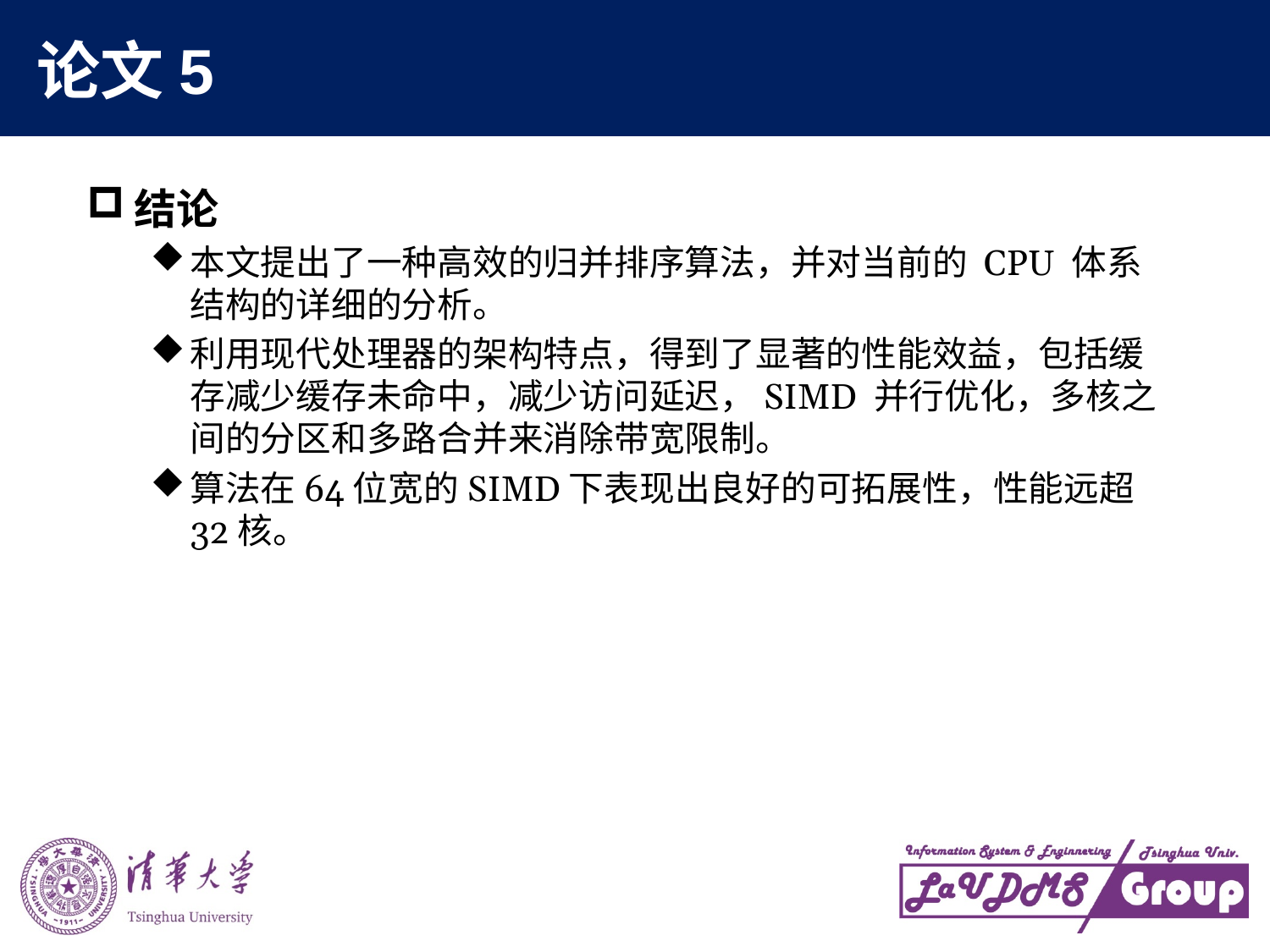

# 论文5
结论
本文提出了一种高效的归并排序算法，并对当前的 CPU 体系结构的详细的分析。
利用现代处理器的架构特点，得到了显著的性能效益，包括缓存减少缓存未命中，减少访问延迟，SIMD 并行优化，多核之间的分区和多路合并来消除带宽限制。
算法在64位宽的SIMD下表现出良好的可拓展性，性能远超 32核。